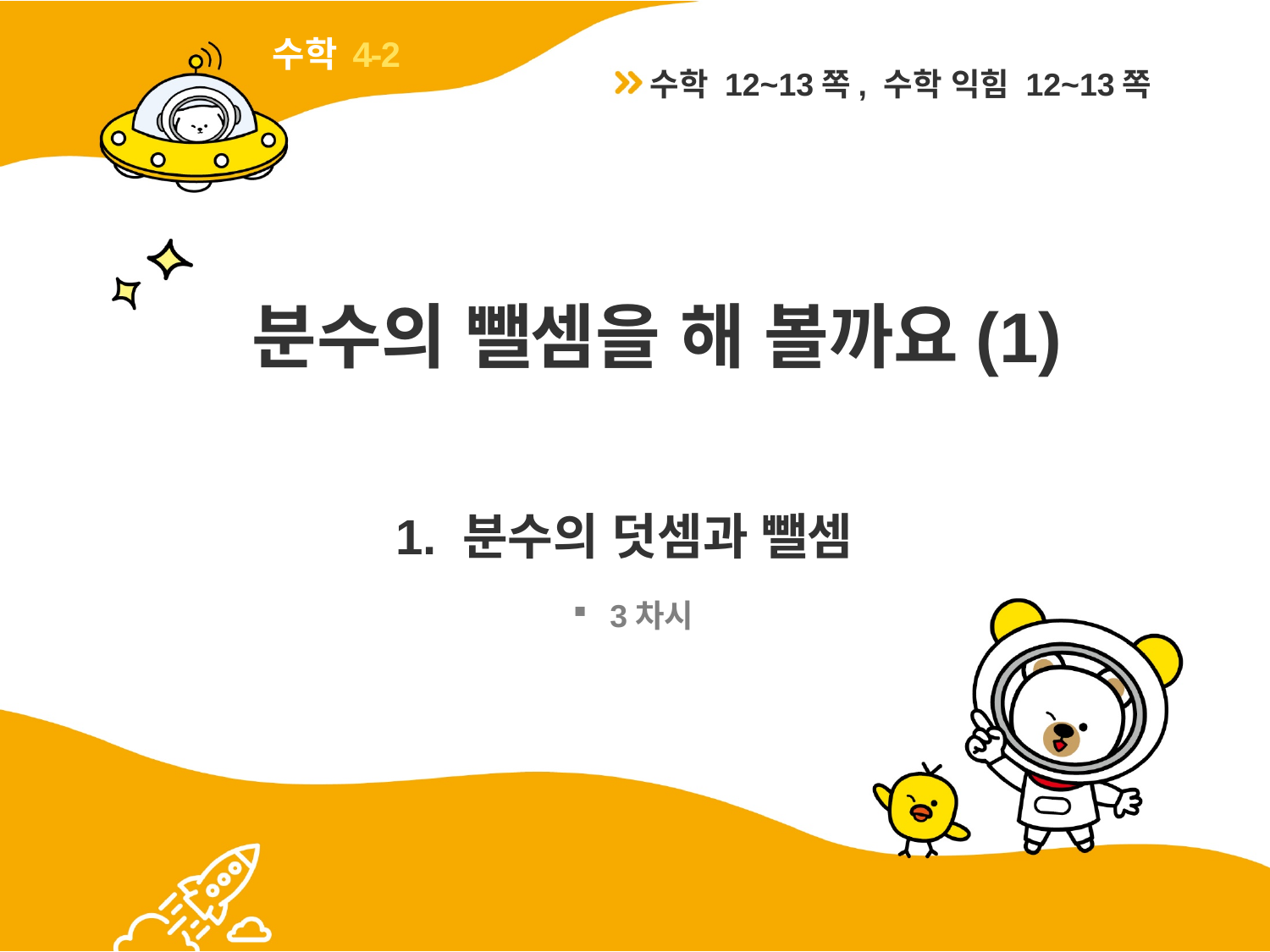

4-2
수학 12~13쪽, 수학 익힘 12~13쪽
# 분수의 뺄셈을 해 볼까요(1)
1. 분수의 덧셈과 뺄셈
3차시